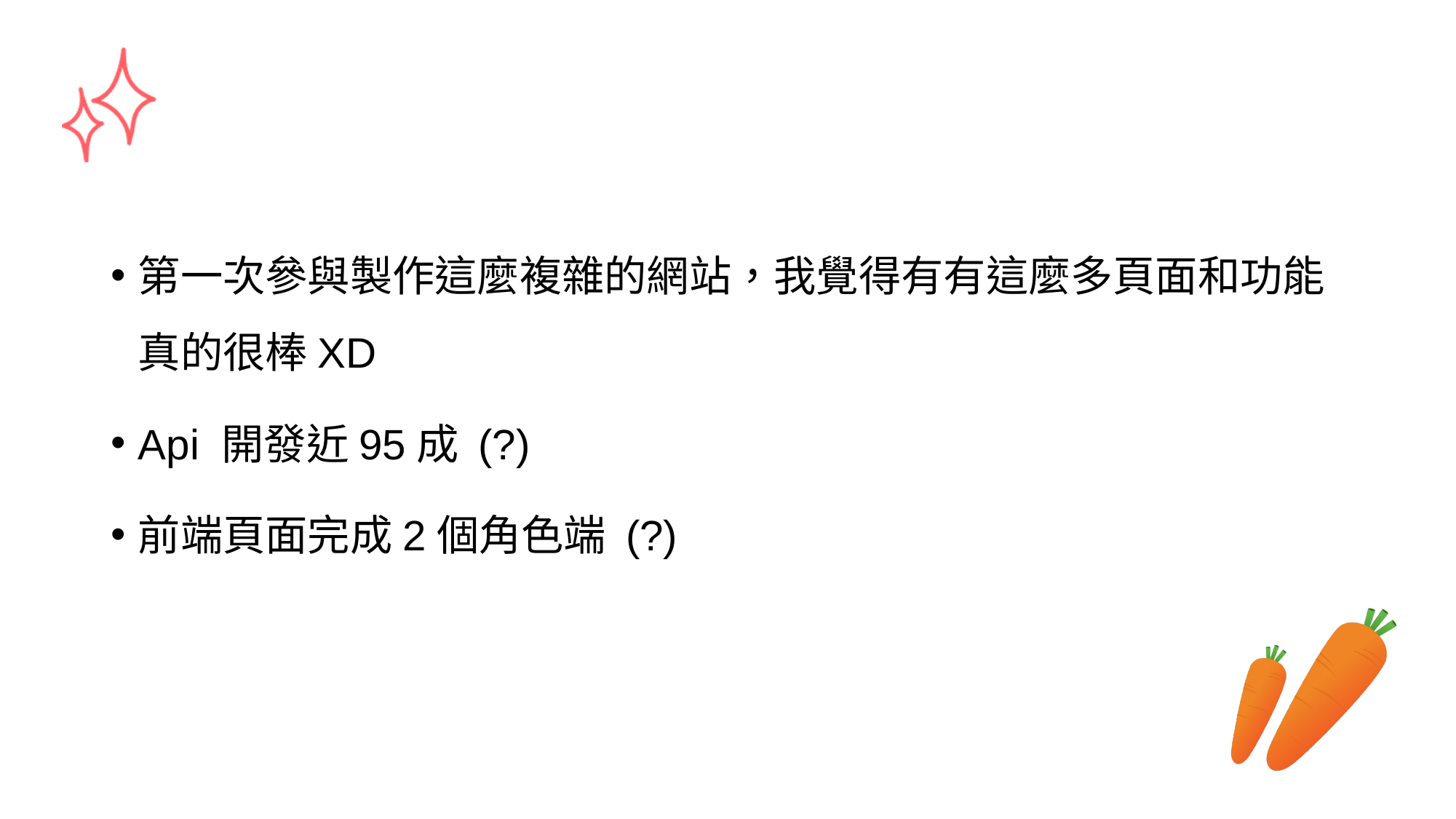

#
第一次參與製作這麼複雜的網站，我覺得有有這麼多頁面和功能真的很棒XD
Api 開發近95成 (?)
前端頁面完成2個角色端 (?)